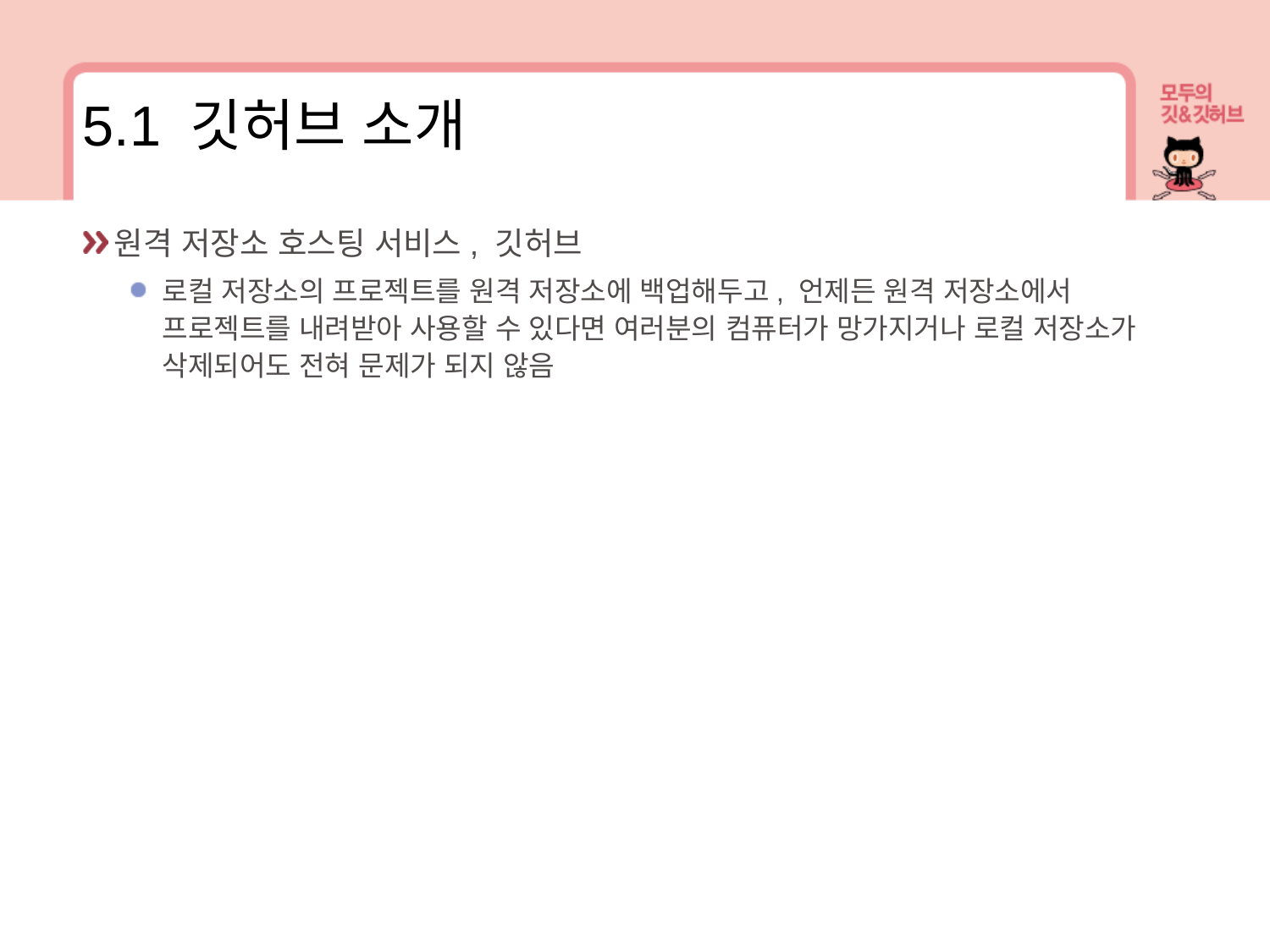

5.1 깃허브 소개
원격 저장소 호스팅 서비스, 깃허브
로컬 저장소의 프로젝트를 원격 저장소에 백업해두고, 언제든 원격 저장소에서 프로젝트를 내려받아 사용할 수 있다면 여러분의 컴퓨터가 망가지거나 로컬 저장소가 삭제되어도 전혀 문제가 되지 않음